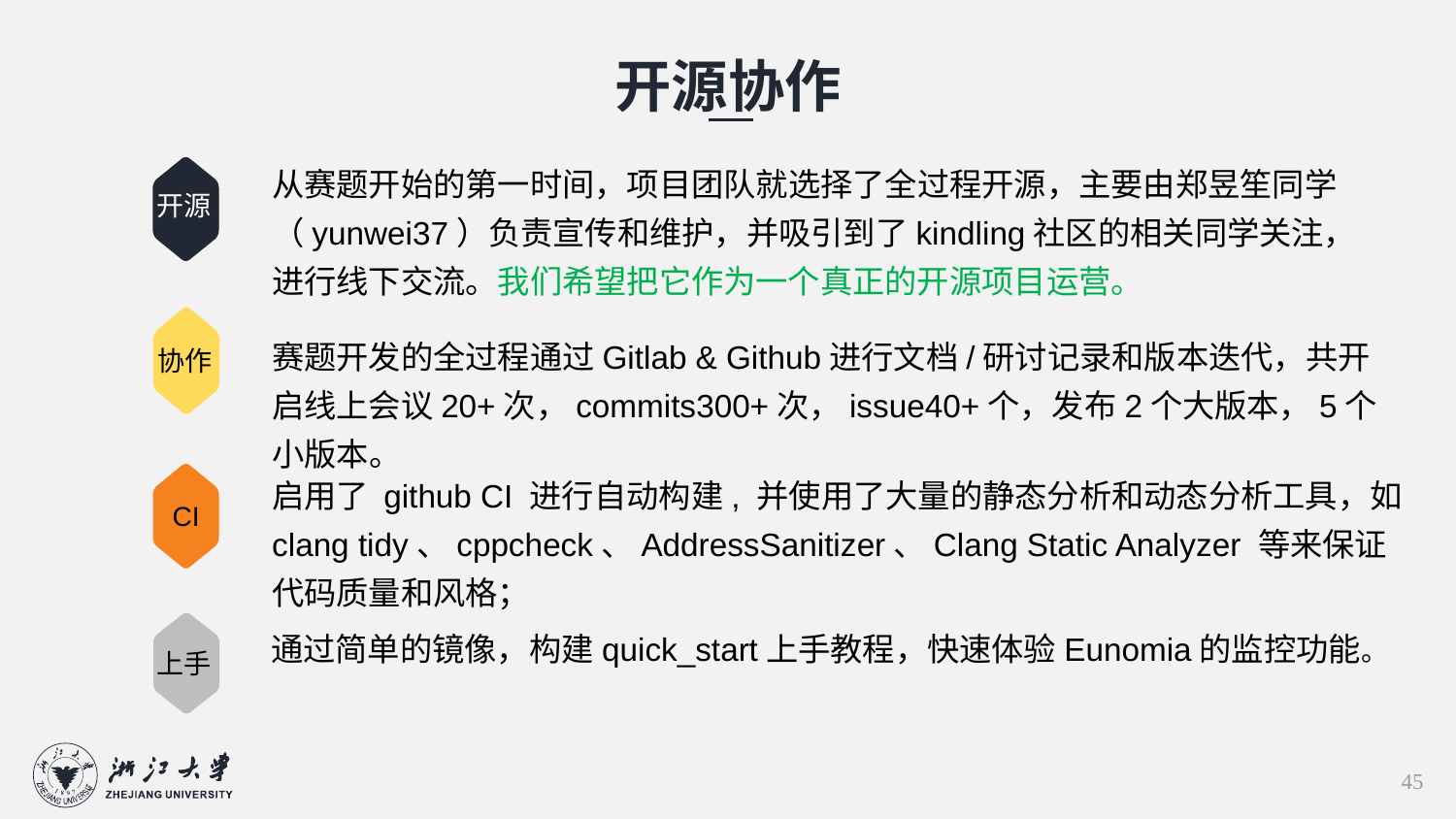

开源协作
从赛题开始的第一时间，项目团队就选择了全过程开源，主要由郑昱笙同学（yunwei37）负责宣传和维护，并吸引到了kindling社区的相关同学关注，进行线下交流。我们希望把它作为一个真正的开源项目运营。

开源

赛题开发的全过程通过Gitlab & Github进行文档/研讨记录和版本迭代，共开启线上会议20+次，commits300+次，issue40+个，发布2个大版本，5个小版本。
协作
启用了 github CI 进行自动构建, 并使用了大量的静态分析和动态分析工具，如 clang tidy、cppcheck、AddressSanitizer、Clang Static Analyzer 等来保证代码质量和风格；

  CI

通过简单的镜像，构建quick_start上手教程，快速体验Eunomia的监控功能。

上手
45